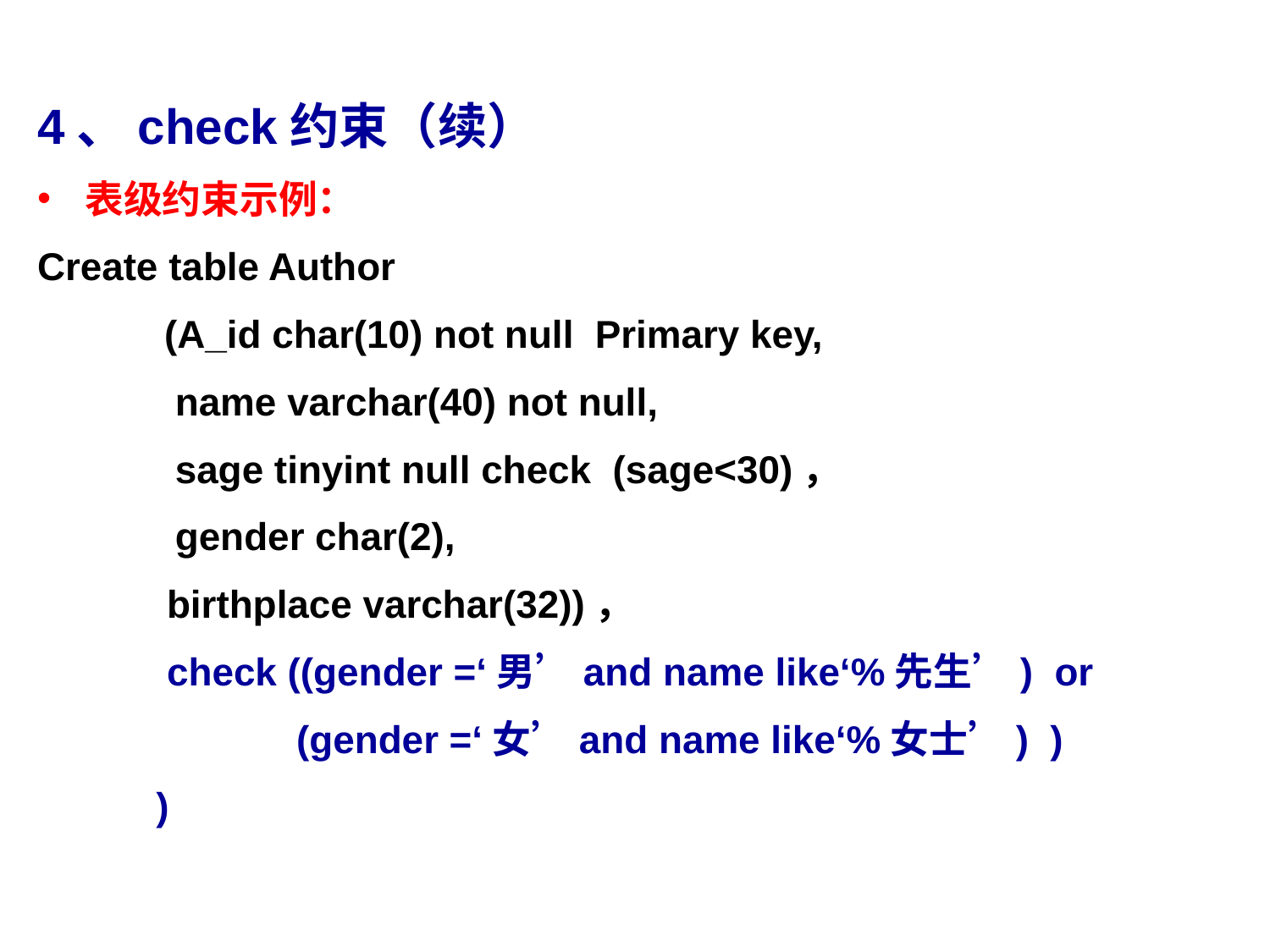

4、check约束（续）
表级约束示例：
Create table Author
     	(A_id char(10) not null  Primary key,
	 name varchar(40) not null,
     	 sage tinyint null check  (sage<30)，
	 gender char(2),
            birthplace varchar(32))，
            check ((gender =‘男’and name like‘%先生’)  or
                        (gender =‘女’and name like‘%女士’)  )
           )